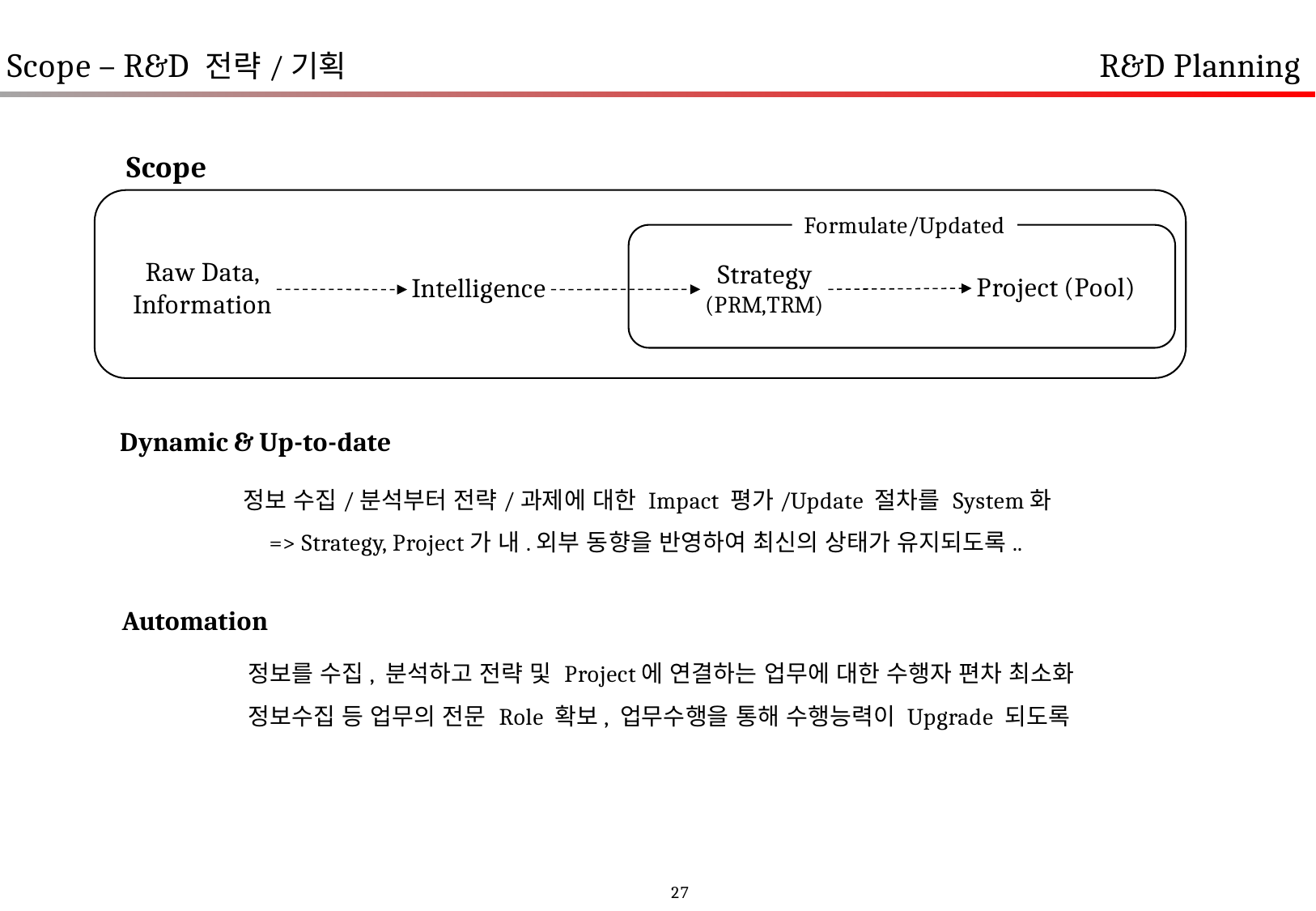

R&D Planning
Scope – R&D 전략/기획
Scope

Formulate/Updated

Raw Data,
Information
Strategy
(PRM,TRM)
Project (Pool)
Intelligence
Dynamic & Up-to-date
정보 수집/분석부터 전략/과제에 대한 Impact 평가/Update 절차를 System화
     => Strategy, Project가 내.외부 동향을 반영하여 최신의 상태가 유지되도록..
Automation
정보를 수집, 분석하고 전략 및 Project에 연결하는 업무에 대한 수행자 편차 최소화
정보수집 등 업무의 전문 Role 확보, 업무수행을 통해 수행능력이 Upgrade 되도록
27